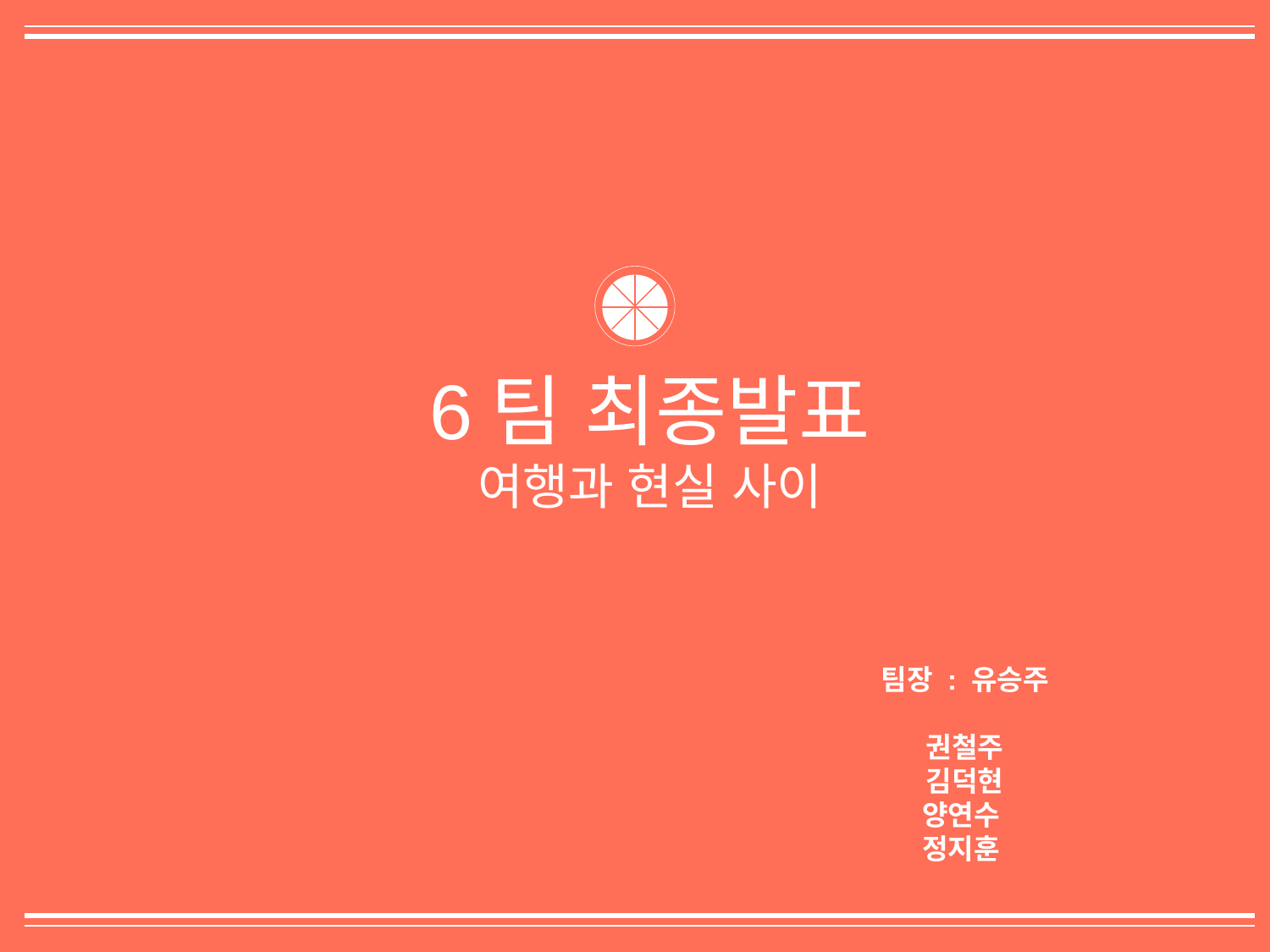

6팀 최종발표
여행과 현실 사이
팀장 : 유승주

권철주
김덕현
양연수
정지훈